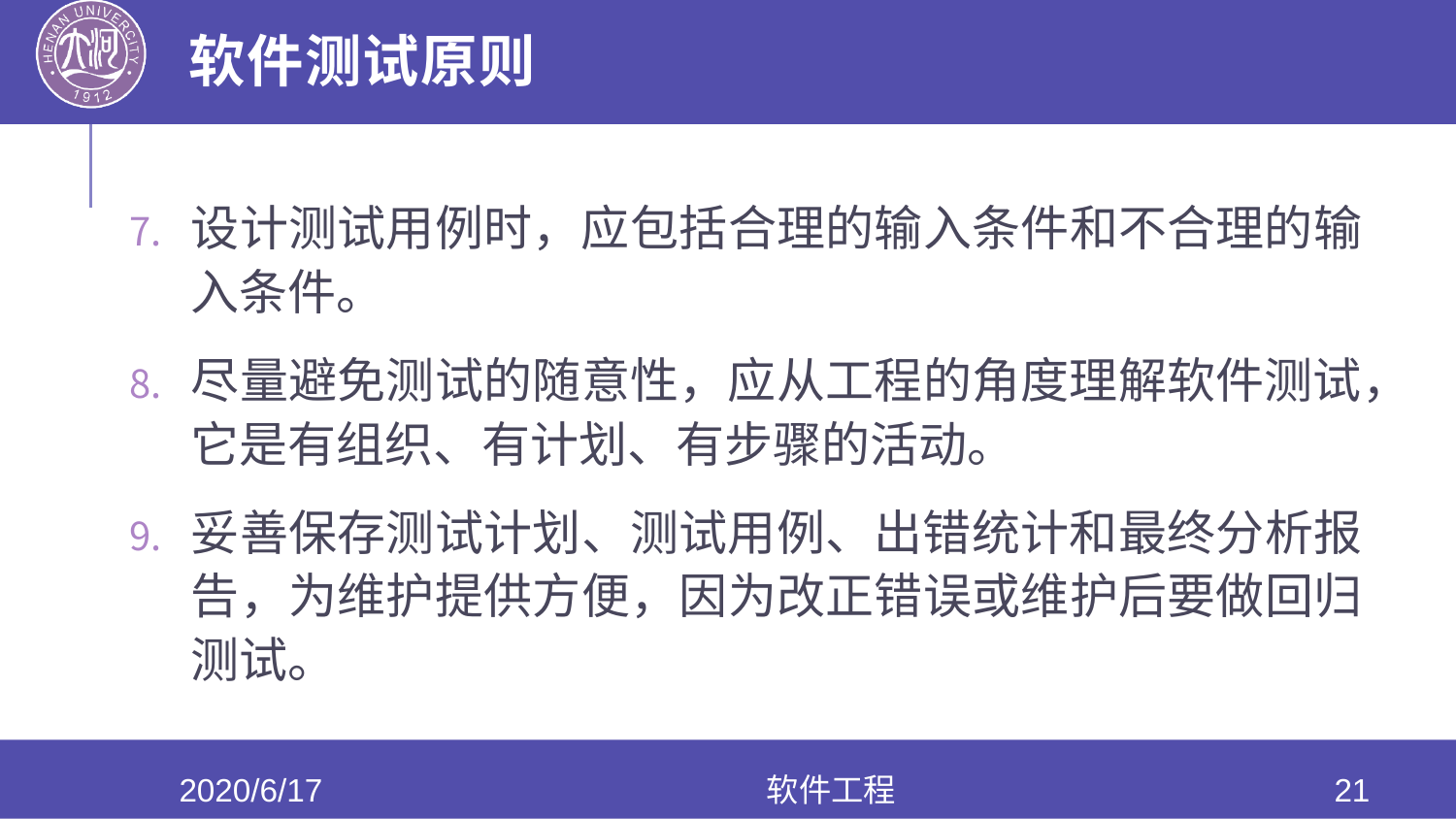

# 软件测试原则
设计测试用例时，应包括合理的输入条件和不合理的输入条件。
尽量避免测试的随意性，应从工程的角度理解软件测试，它是有组织、有计划、有步骤的活动。
妥善保存测试计划、测试用例、出错统计和最终分析报告，为维护提供方便，因为改正错误或维护后要做回归测试。

2020/6/17
软件工程
21